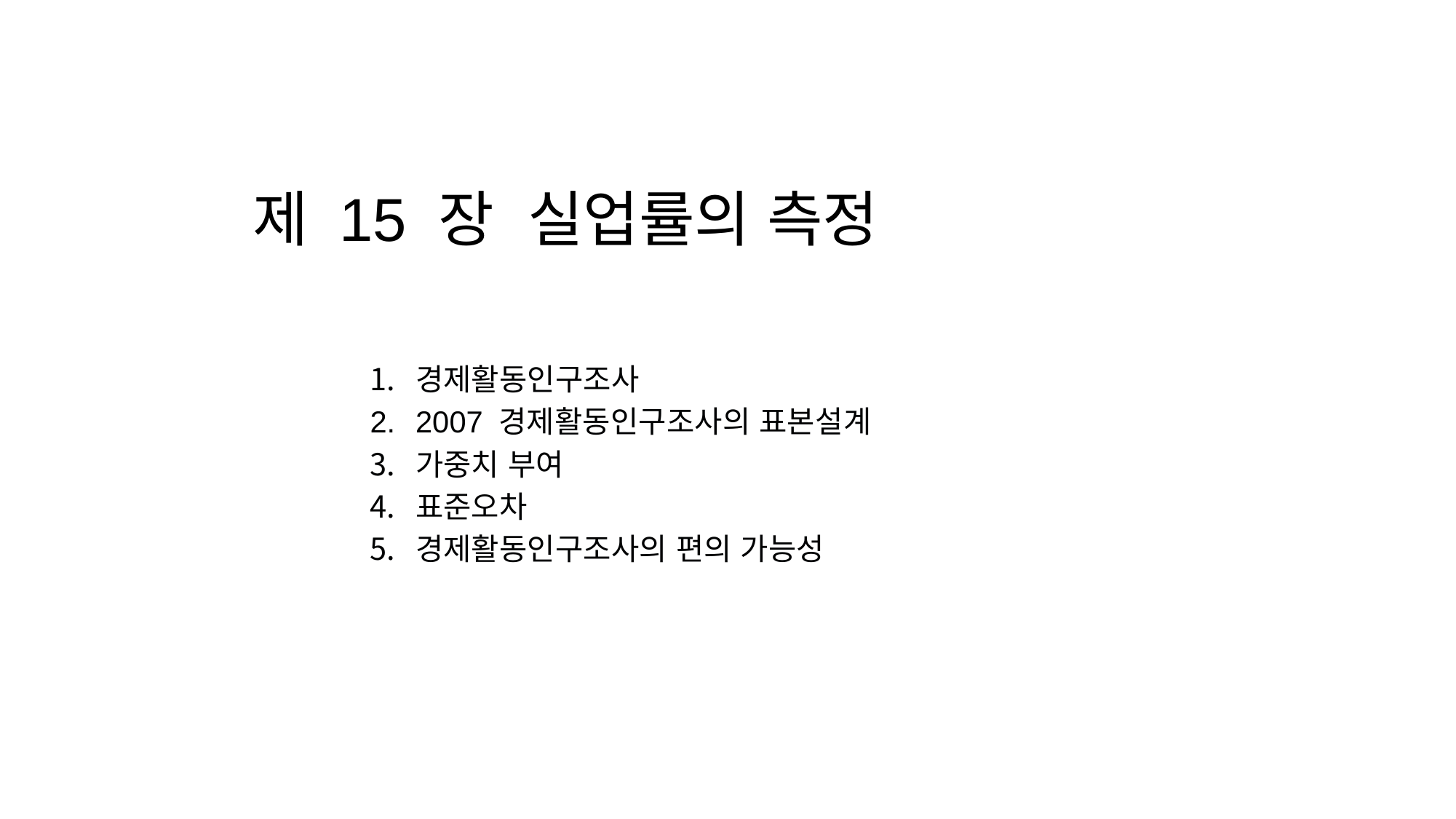

# 제 15 장  실업률의 측정
경제활동인구조사
2007 경제활동인구조사의 표본설계
가중치 부여
표준오차
경제활동인구조사의 편의 가능성